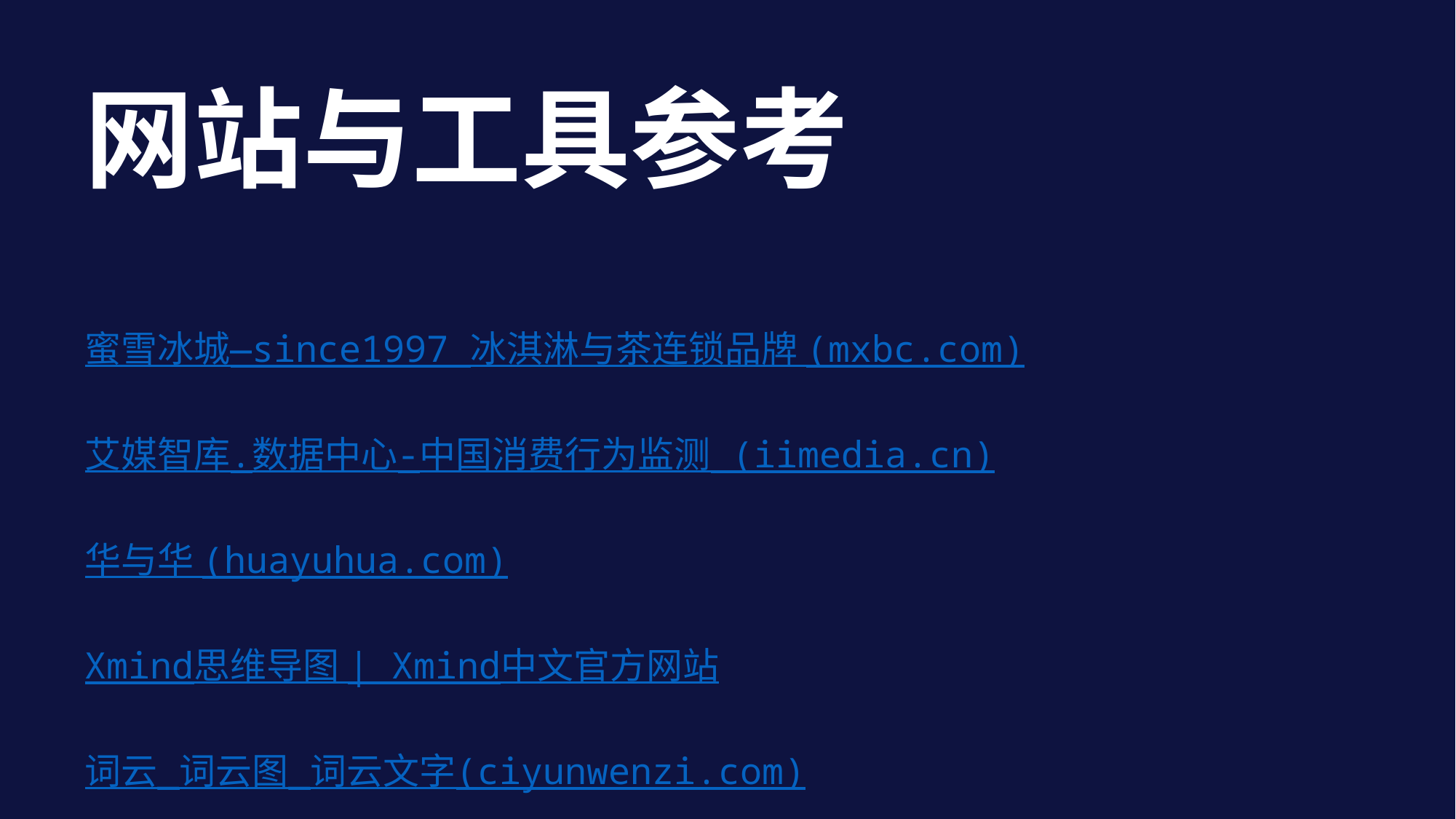

网站与工具参考
蜜雪冰城—since1997 冰淇淋与茶连锁品牌 (mxbc.com)
艾媒智库.数据中心-中国消费行为监测 (iimedia.cn)
华与华 (huayuhua.com)
Xmind思维导图 | Xmind中文官方网站
词云_词云图_词云文字(ciyunwenzi.com)